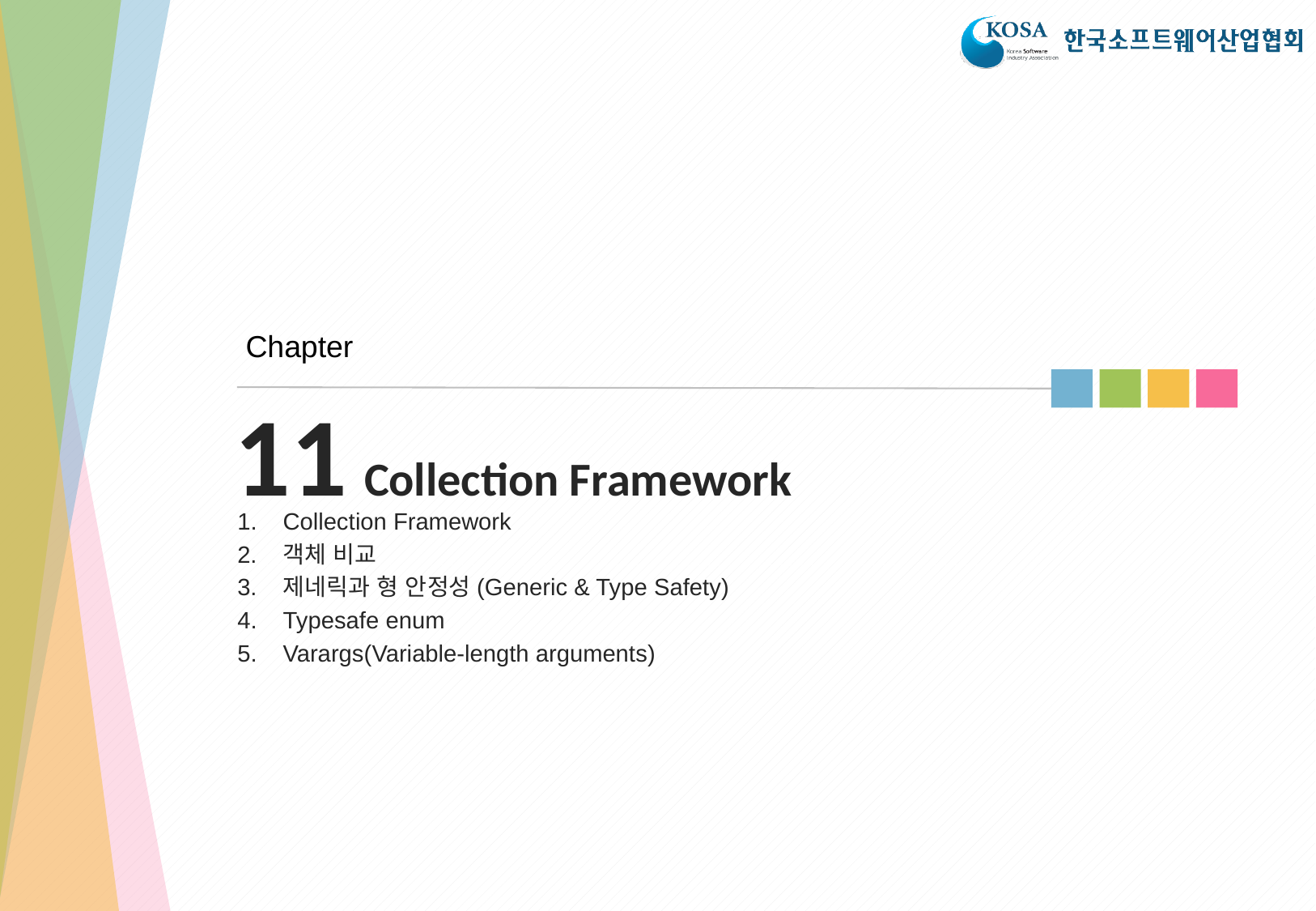

Chapter
# 11 Collection Framework
Collection Framework
객체 비교
제네릭과 형 안정성(Generic & Type Safety)
Typesafe enum
Varargs(Variable-length arguments)